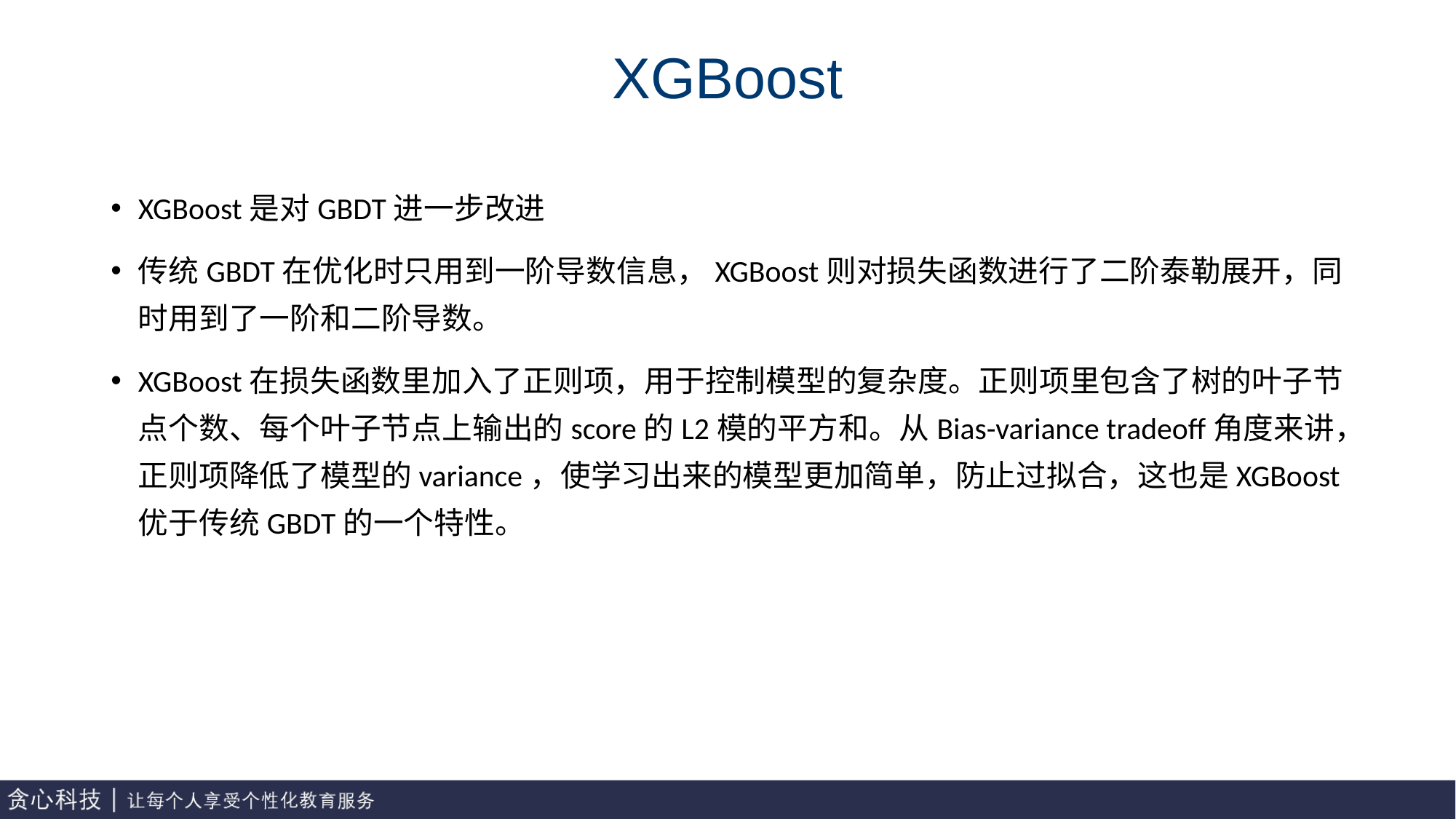

# XGBoost
XGBoost是对GBDT进一步改进
传统GBDT在优化时只用到一阶导数信息，XGBoost则对损失函数进行了二阶泰勒展开，同时用到了一阶和二阶导数。
XGBoost在损失函数里加入了正则项，用于控制模型的复杂度。正则项里包含了树的叶子节点个数、每个叶子节点上输出的score的L2模的平方和。从Bias-variance tradeoff角度来讲，正则项降低了模型的variance，使学习出来的模型更加简单，防止过拟合，这也是XGBoost优于传统GBDT的一个特性。